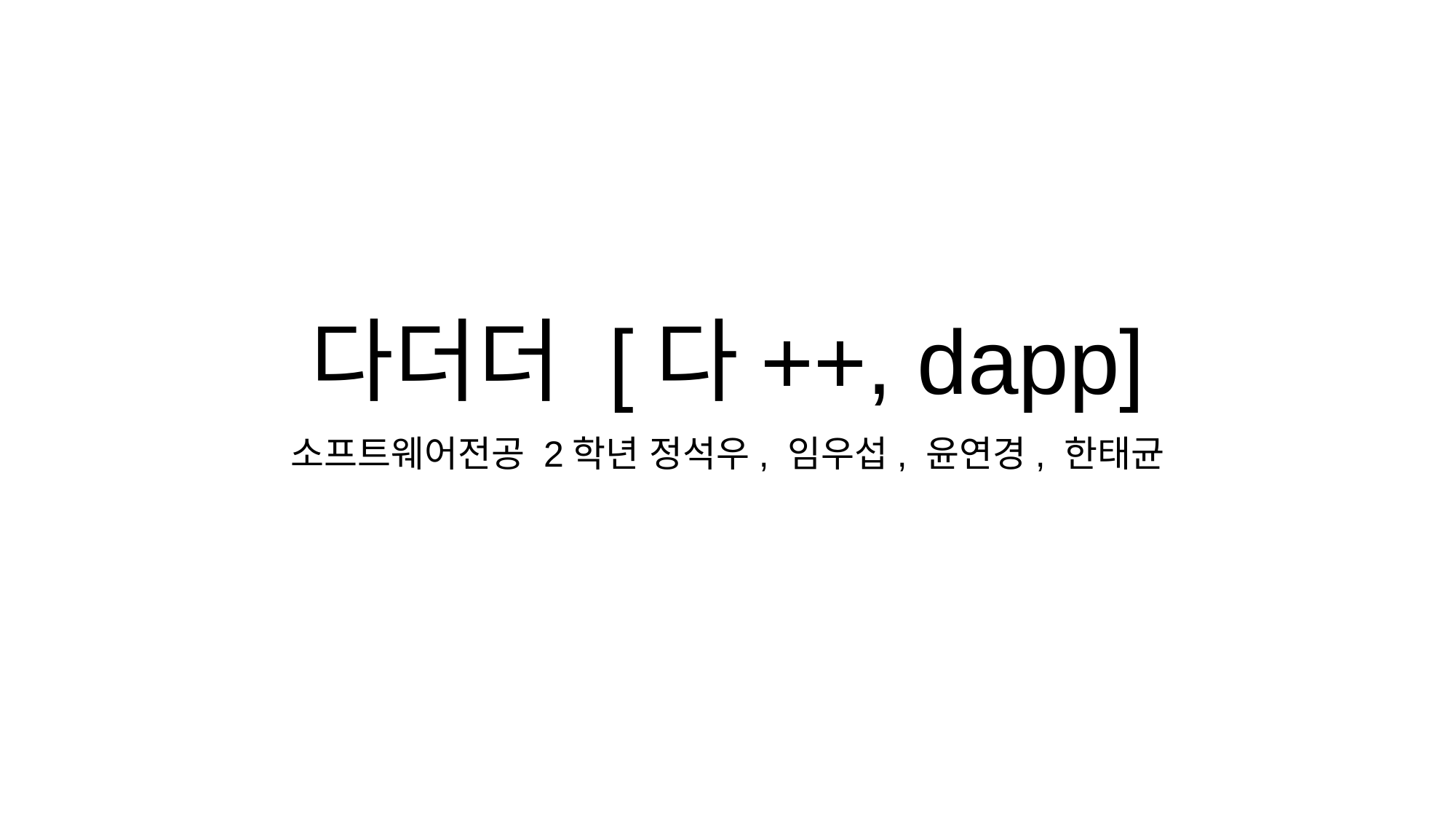

# 다더더 [다++, dapp]
소프트웨어전공 2학년 정석우, 임우섭, 윤연경, 한태균